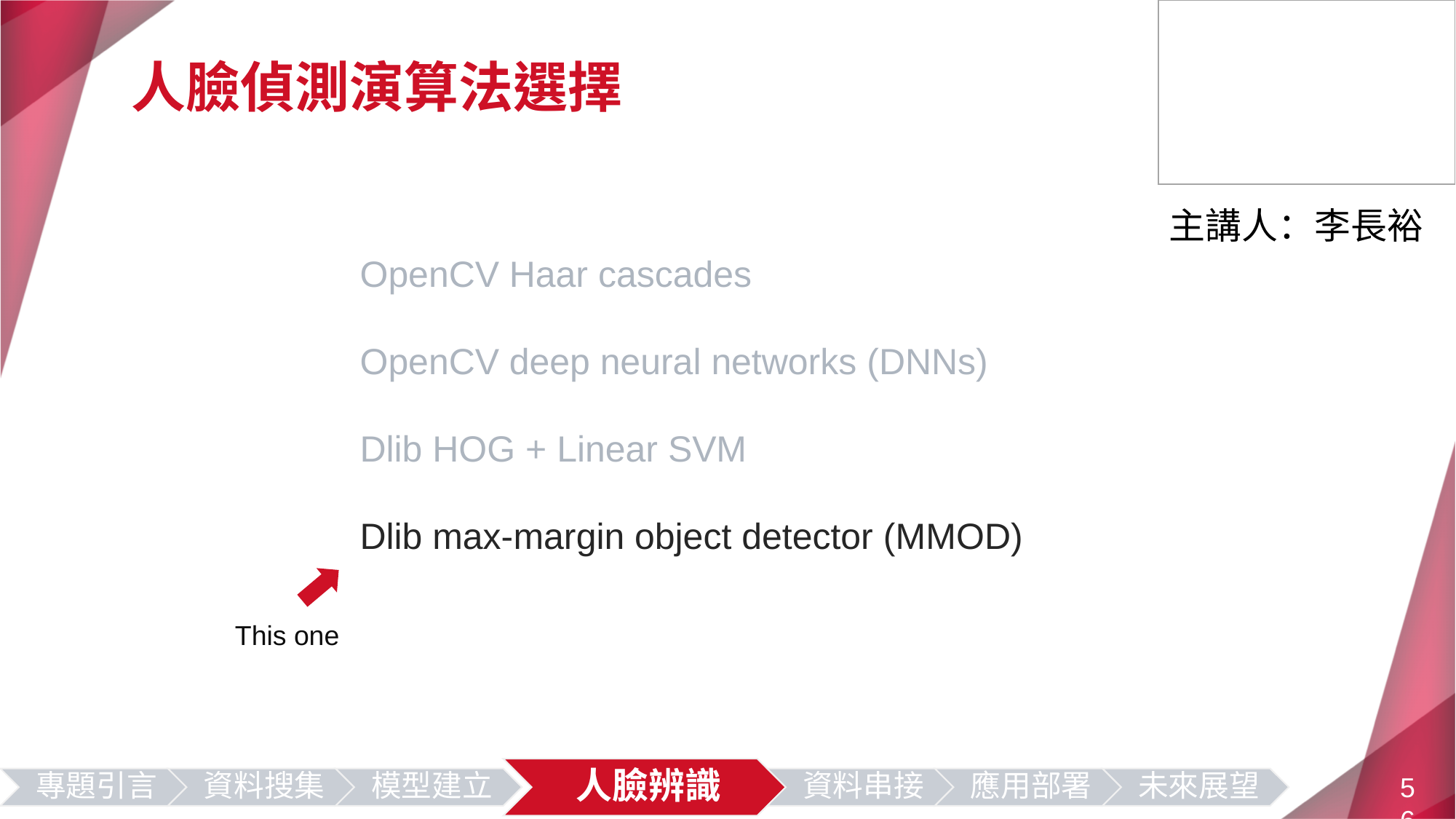

人臉偵測演算法選擇
主講人：李長裕
OpenCV Haar cascades

OpenCV deep neural networks (DNNs)

Dlib HOG + Linear SVM

Dlib max-margin object detector (MMOD)

This one
專題引言
資料搜集
模型建立
人臉辨識
資料串接
應用部署
未來展望
56